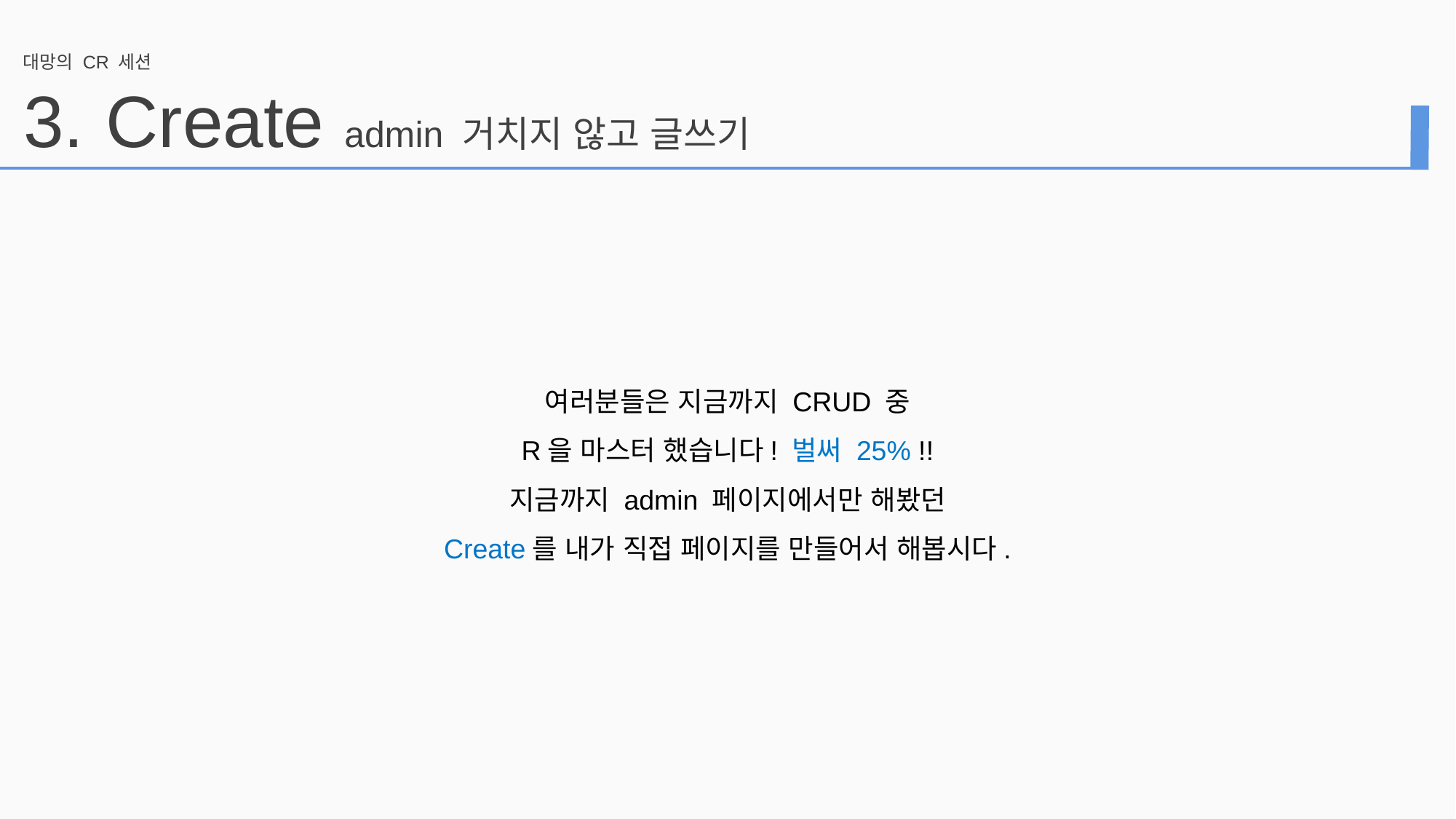

대망의 CR 세션
3.
Create admin 거치지 않고 글쓰기
여러분들은 지금까지 CRUD 중
R을 마스터 했습니다! 벌써 25% !!
지금까지 admin 페이지에서만 해봤던
Create를 내가 직접 페이지를 만들어서 해봅시다.